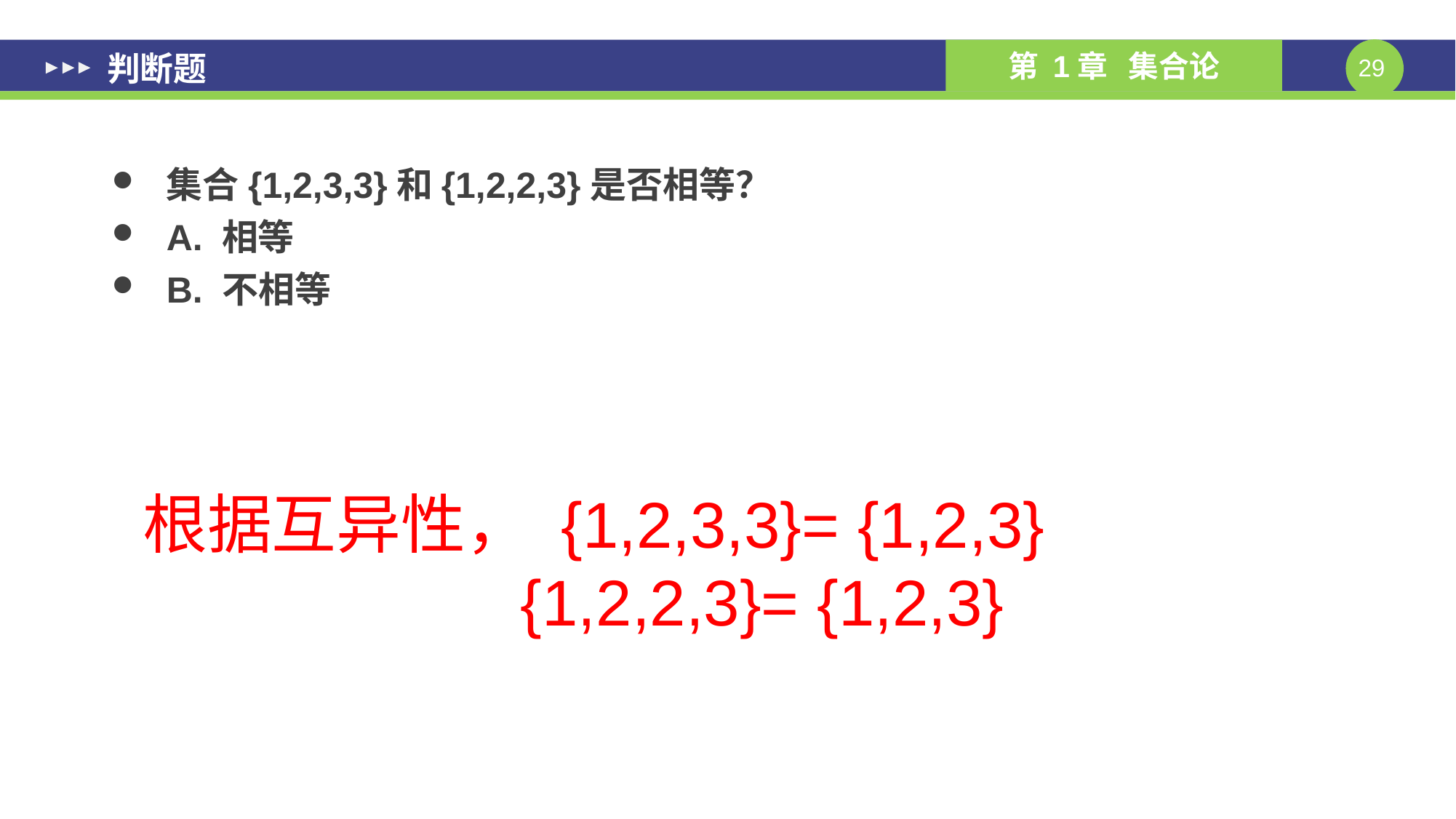

# 判断题
集合{1,2,3,3}和{1,2,2,3}是否相等？
A. 相等
B. 不相等

根据互异性， {1,2,3,3}= {1,2,3}
                     {1,2,2,3}= {1,2,3}